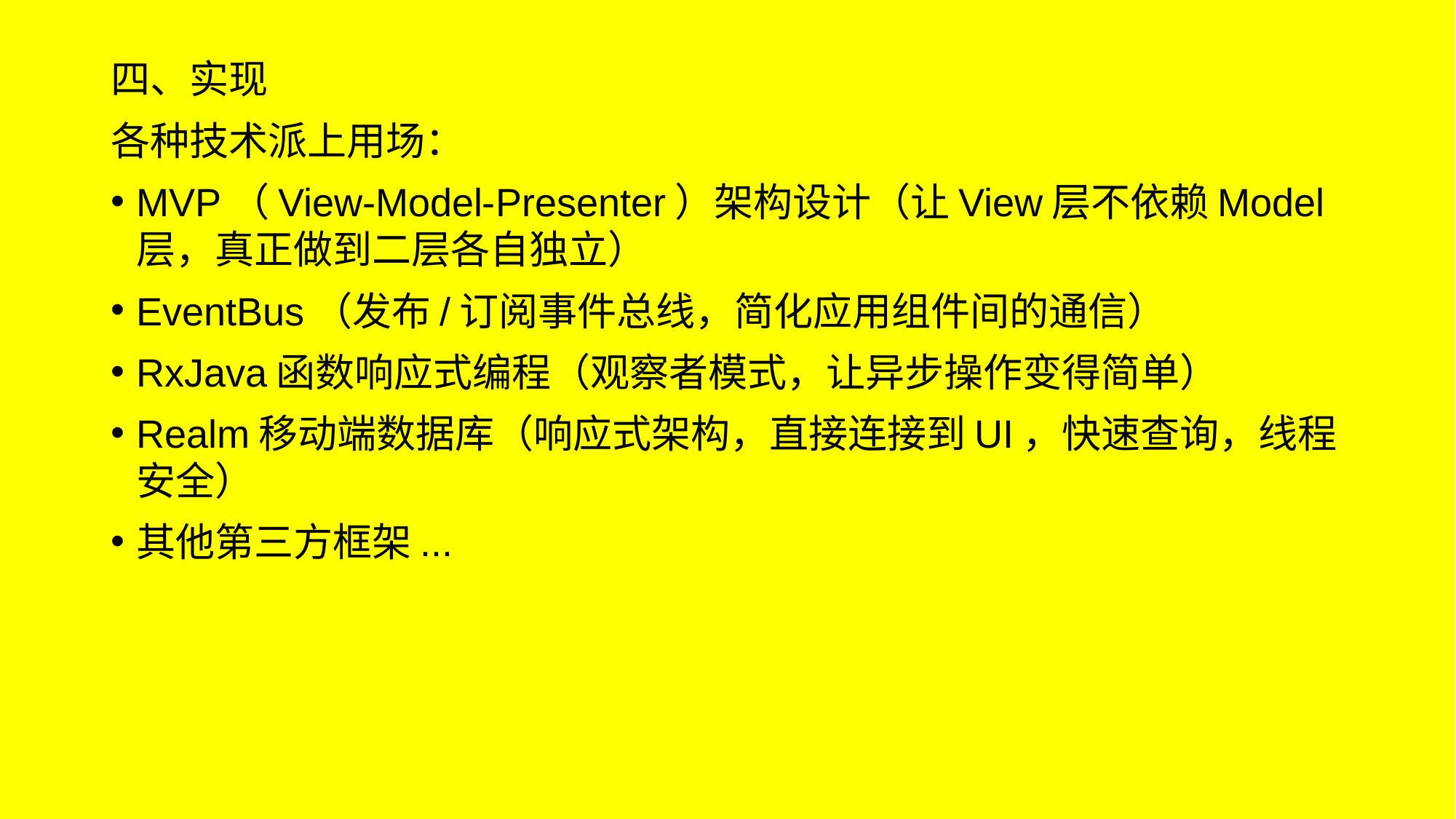

四、实现
各种技术派上用场：
MVP（View-Model-Presenter）架构设计（让View层不依赖Model层，真正做到二层各自独立）
EventBus（发布/订阅事件总线，简化应用组件间的通信）
RxJava函数响应式编程（观察者模式，让异步操作变得简单）
Realm移动端数据库（响应式架构，直接连接到UI，快速查询，线程安全）
其他第三方框架...